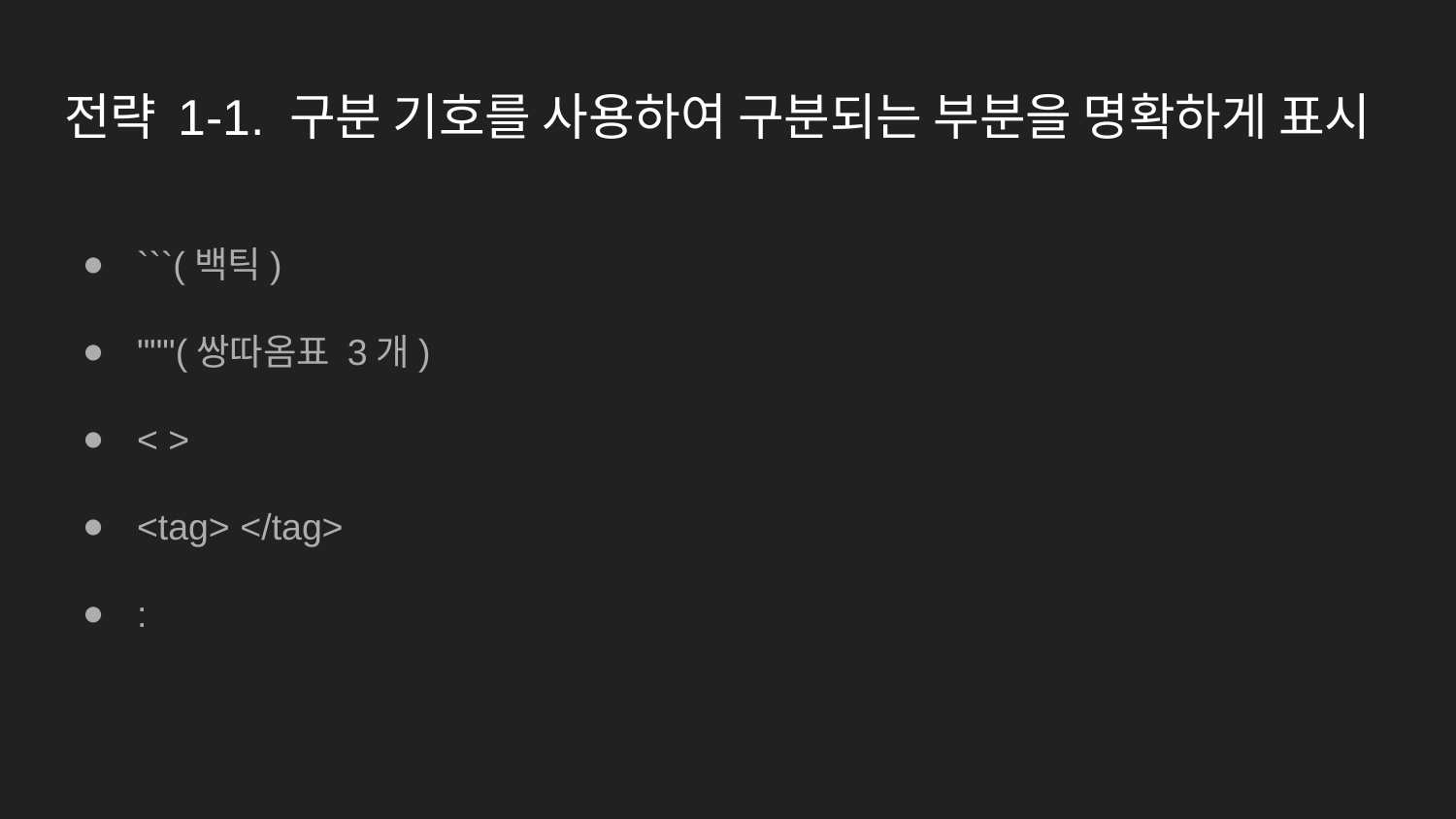

# 전략 1-1. 구분 기호를 사용하여 구분되는 부분을 명확하게 표시
```(백틱)
"""(쌍따옴표 3개)
< >
<tag> </tag>
: